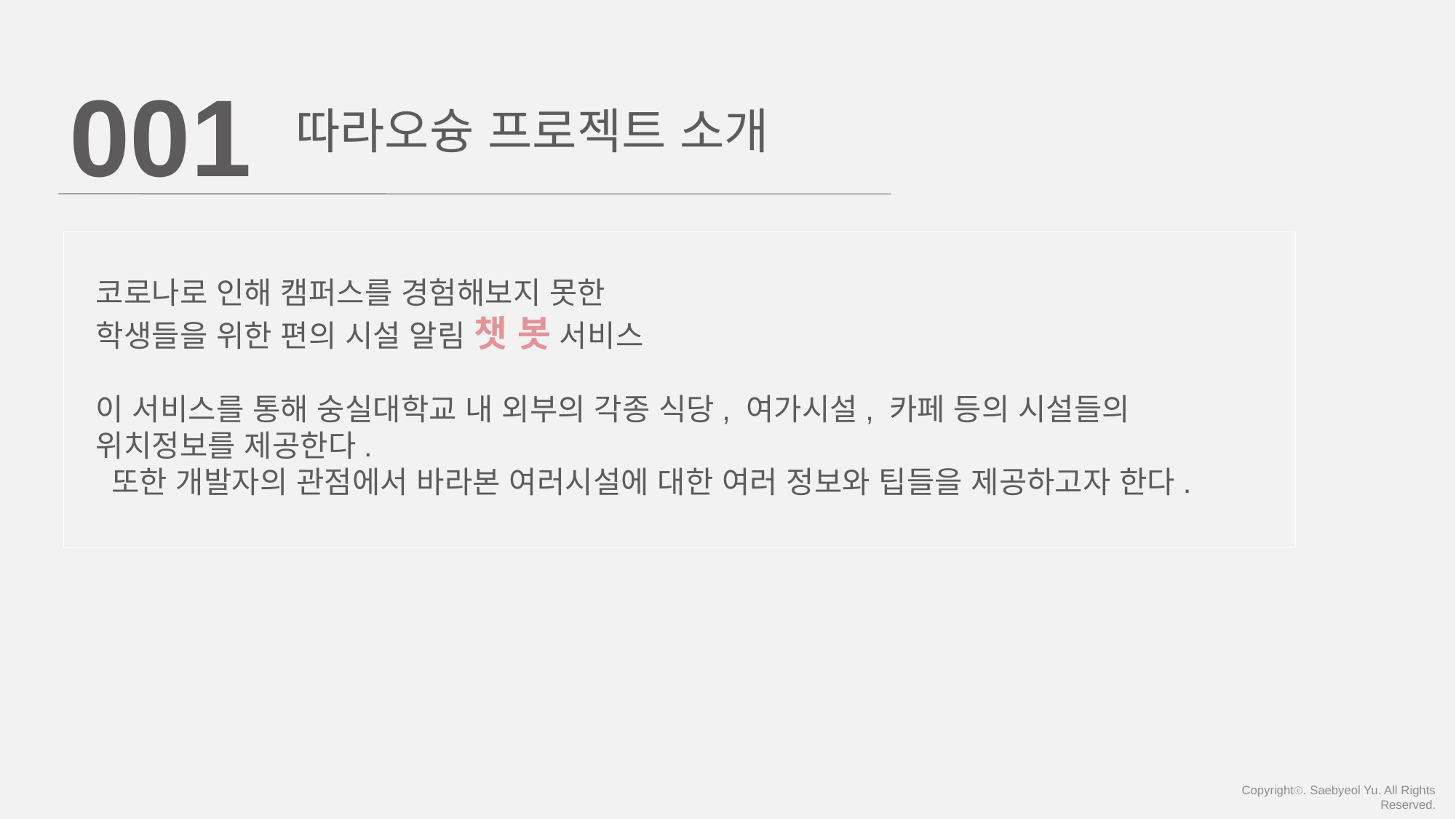

001
따라오슝 프로젝트 소개

코로나로 인해 캠퍼스를 경험해보지 못한
학생들을 위한 편의 시설 알림 챗 봇 서비스

이 서비스를 통해 숭실대학교 내 외부의 각종 식당, 여가시설, 카페 등의 시설들의
위치정보를 제공한다.
 또한 개발자의 관점에서 바라본 여러시설에 대한 여러 정보와 팁들을 제공하고자 한다.